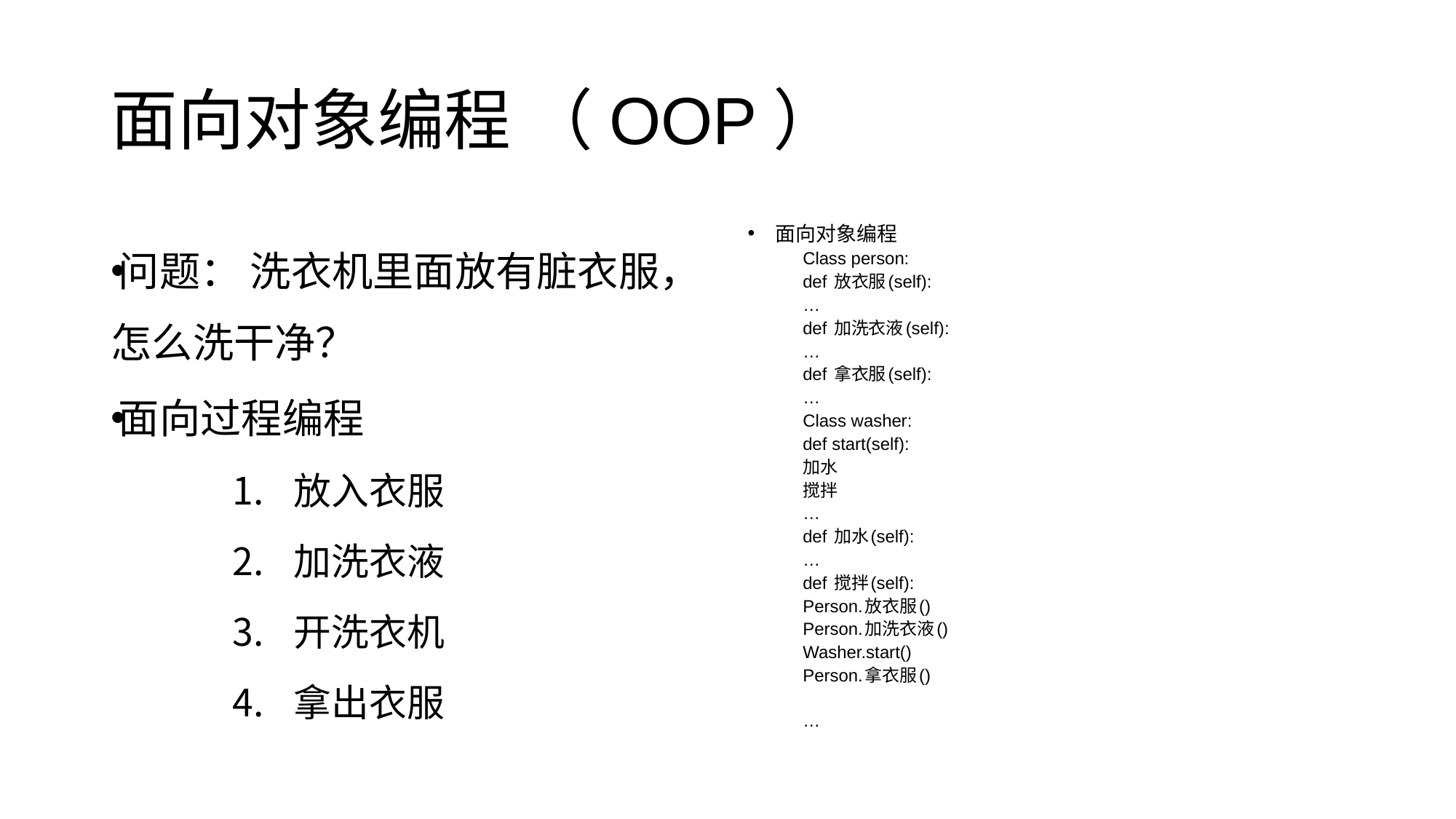

# 面向对象编程 （OOP）
问题： 洗衣机里面放有脏衣服，怎么洗干净？
面向过程编程
放入衣服
加洗衣液
开洗衣机
拿出衣服

面向对象编程
Class person:
	def 放衣服(self):
		…
	def 加洗衣液(self):
		…
	def 拿衣服(self):
		…
Class washer:
	def start(self):
		加水
		搅拌
		…
	def 加水(self):
		…
	def 搅拌(self):
Person.放衣服()
Person.加洗衣液()
Washer.start()
Person.拿衣服()

		…